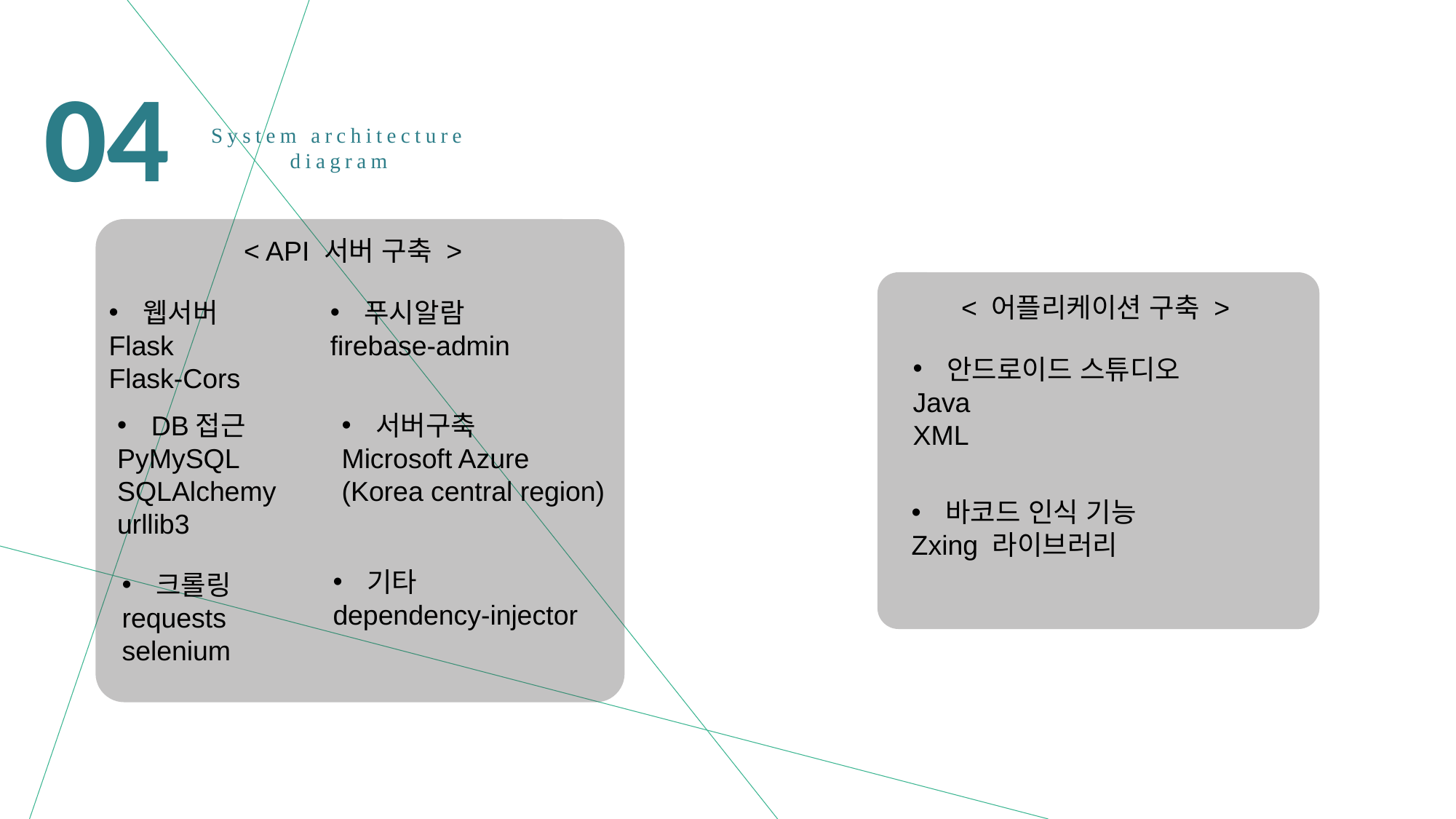

04
System architecture diagram

< API 서버 구축 >

< 어플리케이션 구축 >
웹서버
Flask
Flask-Cors
푸시알람
firebase-admin
안드로이드 스튜디오
Java
XML
DB접근
PyMySQL
SQLAlchemy
urllib3
서버구축
Microsoft Azure
(Korea central region)
바코드 인식 기능
Zxing 라이브러리
기타
﻿dependency-injector
크롤링
requests
selenium